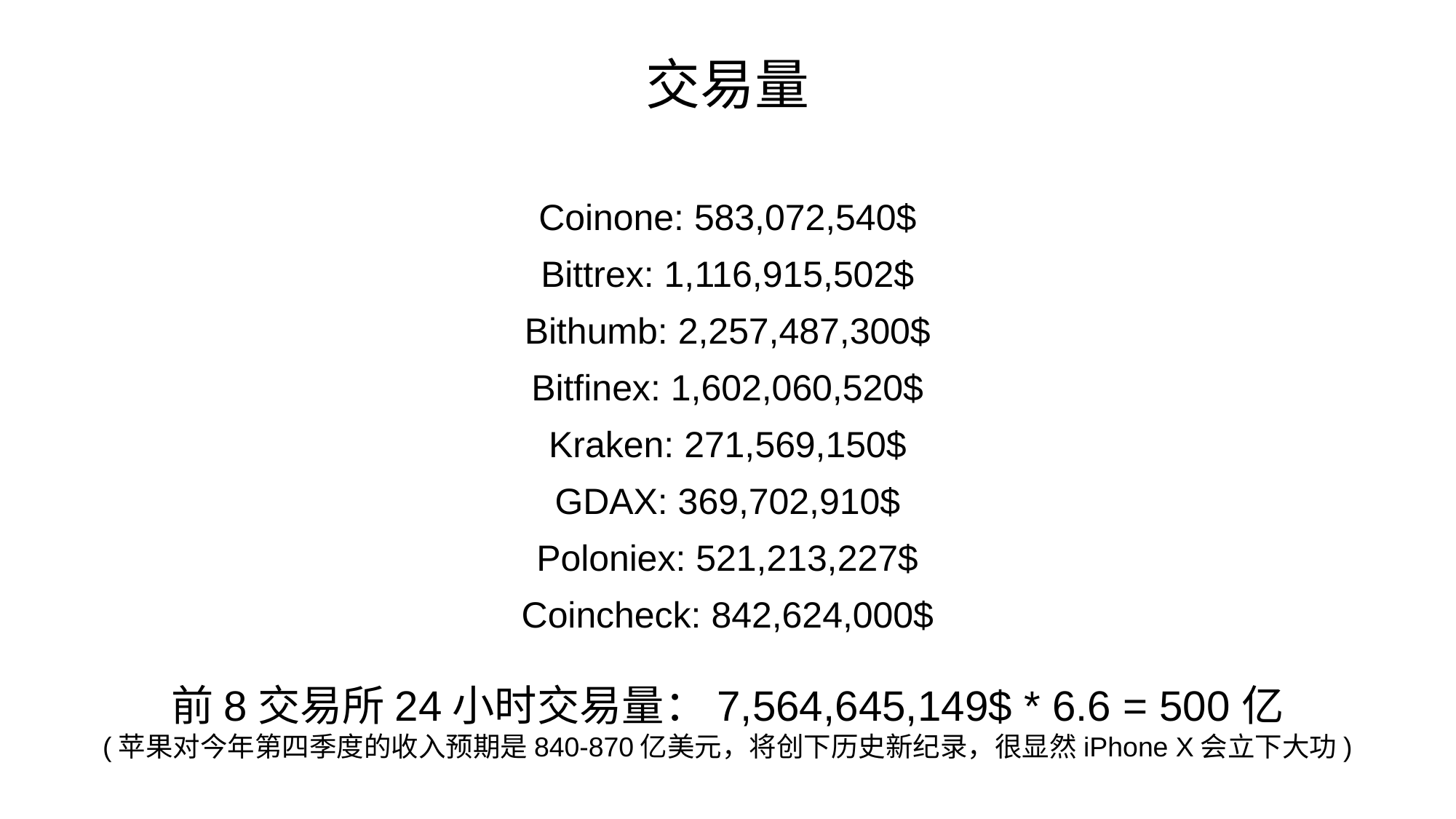

交易量

Coinone: 583,072,540$
Bittrex: 1,116,915,502$
Bithumb: 2,257,487,300$
Bitfinex: 1,602,060,520$
Kraken: 271,569,150$
GDAX: 369,702,910$
Poloniex: 521,213,227$
Coincheck: 842,624,000$

前8交易所24小时交易量：7,564,645,149$ * 6.6 = 500亿
(苹果对今年第四季度的收入预期是840-870亿美元，将创下历史新纪录，很显然iPhone X会立下大功)